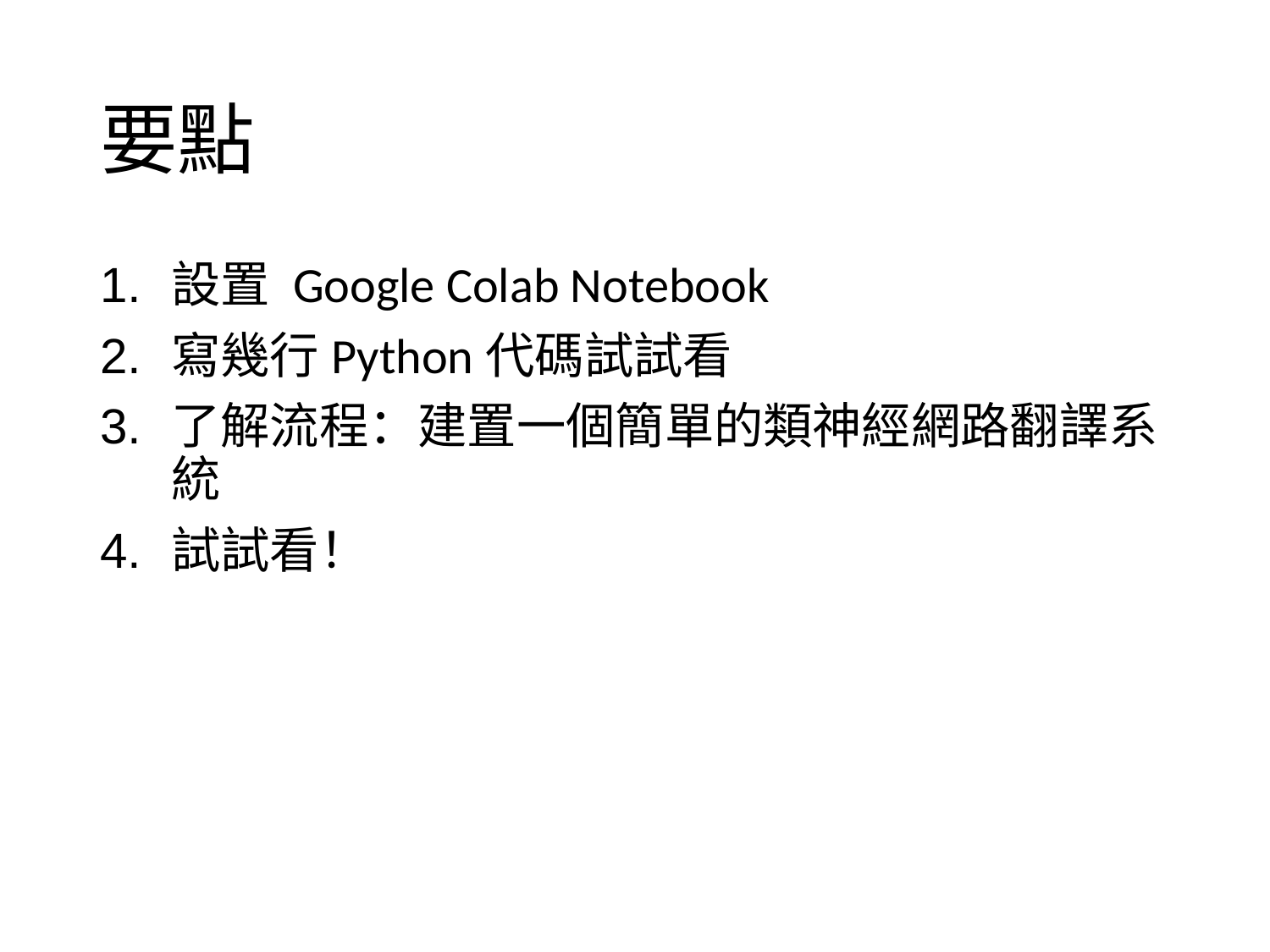

# 要點
設置 Google Colab Notebook
寫幾行Python代碼試試看
了解流程：建置一個簡單的類神經網路翻譯系統
試試看！